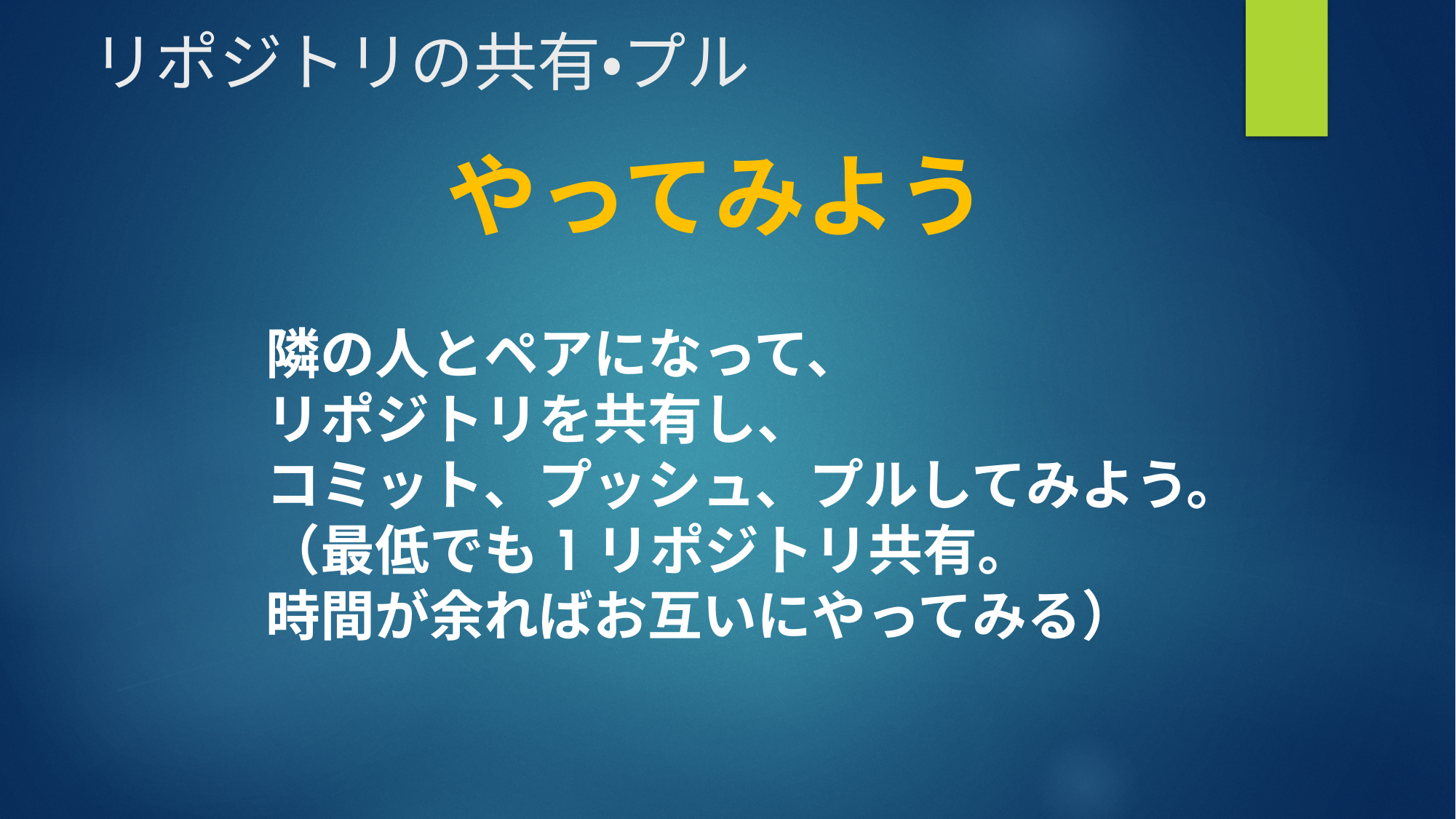

# リポジトリの共有・プル
やってみよう
隣の人とペアになって、
リポジトリを共有し、
コミット、プッシュ、プルしてみよう。
（最低でも1リポジトリ共有。
時間が余ればお互いにやってみる）